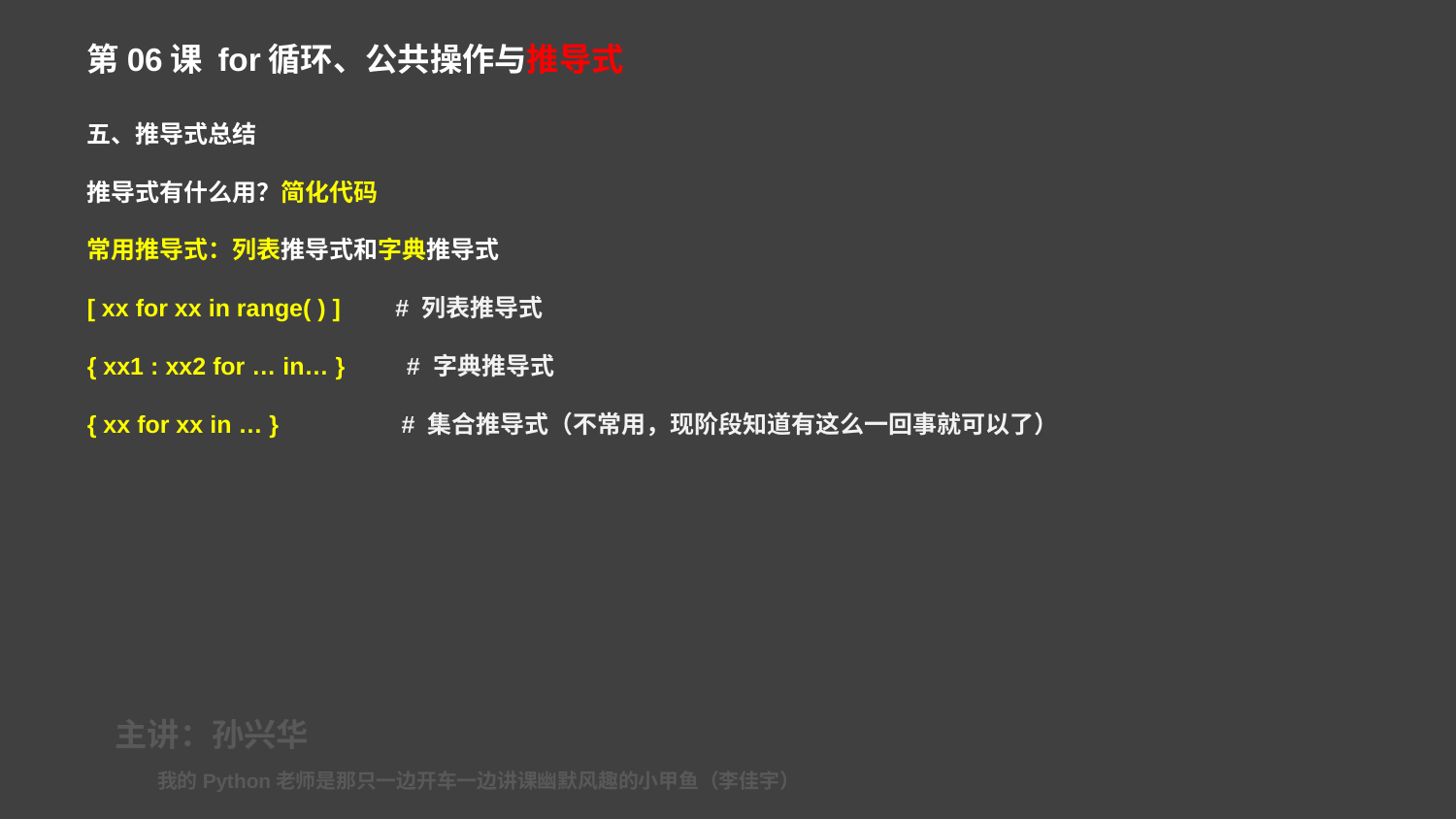

第06课 for循环、公共操作与推导式
五、推导式总结

推导式有什么用？简化代码

常用推导式：列表推导式和字典推导式

[ xx for xx in range( ) ]        # 列表推导式

{ xx1 : xx2 for … in… }         # 字典推导式

{ xx for xx in … }                  # 集合推导式（不常用，现阶段知道有这么一回事就可以了）